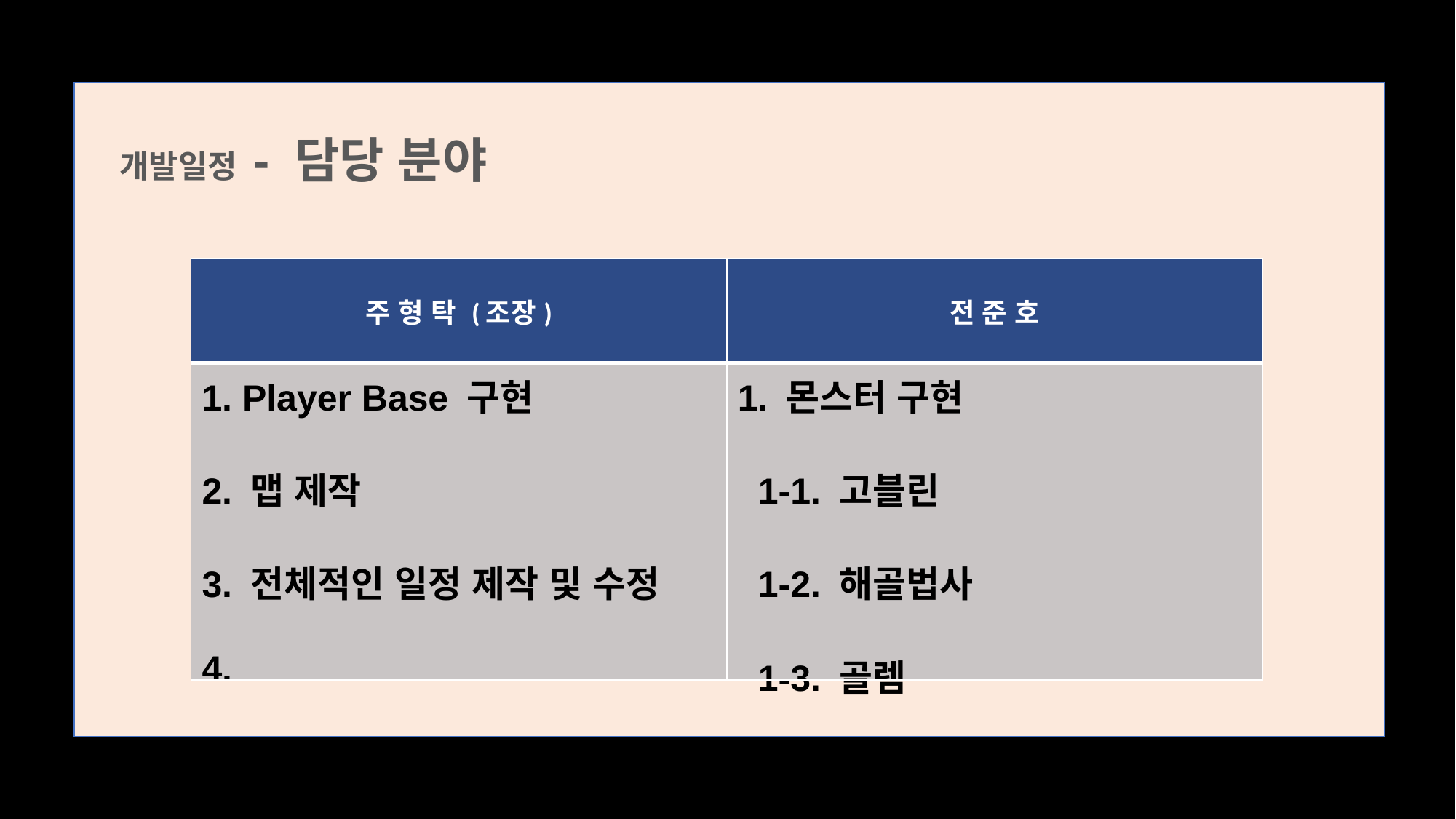

개발일정 - 담당 분야

| 주 형 탁 (조장) | 전 준 호 |
| --- | --- |
| 1. Player Base 구현 2. 맵 제작 3. 전체적인 일정 제작 및 수정 4. | 1. 몬스터 구현   1-1. 고블린   1-2. 해골법사    1-3. 골렘 |